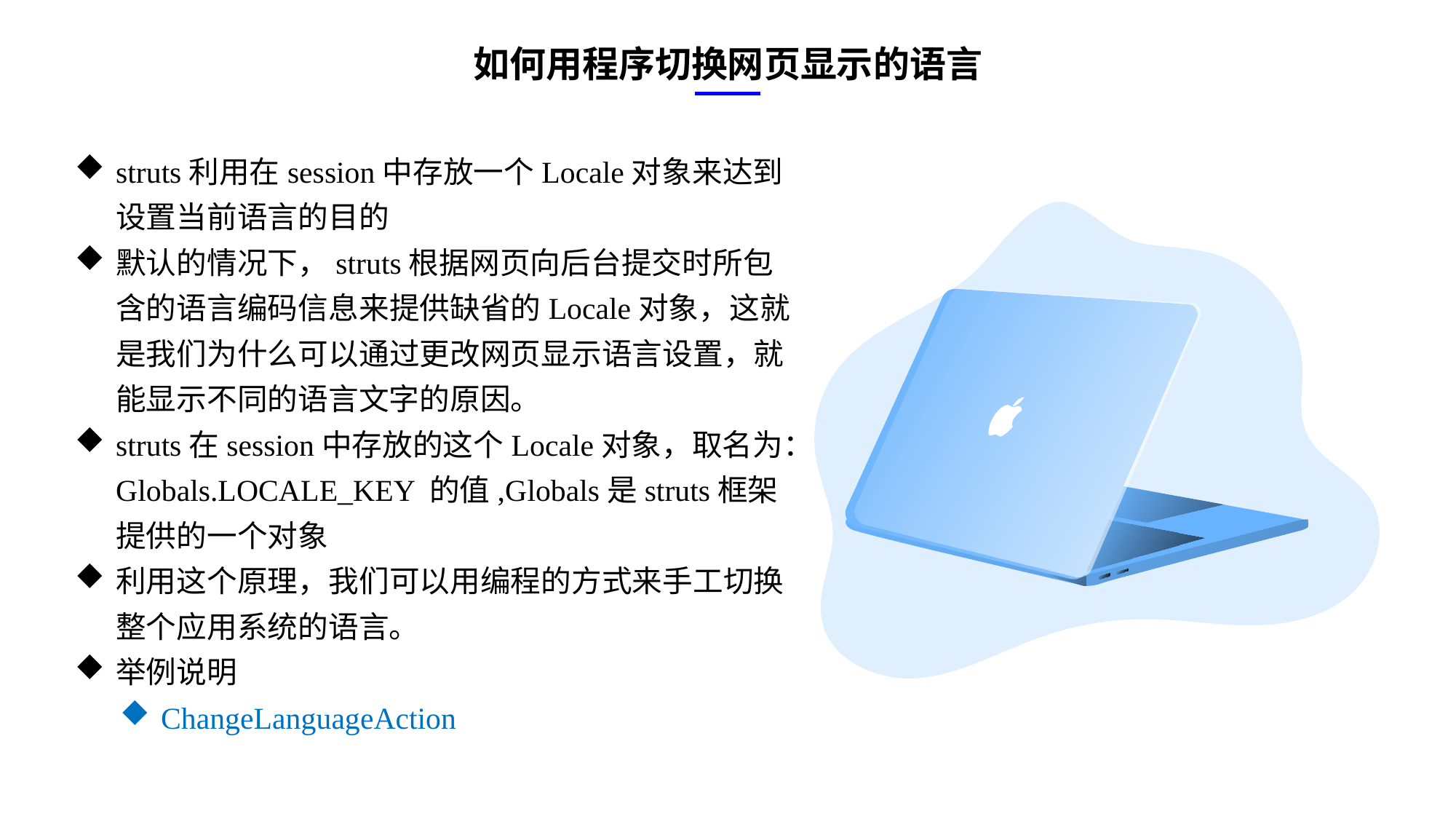

如何用程序切换网页显示的语言
struts利用在session中存放一个Locale对象来达到设置当前语言的目的
默认的情况下，struts根据网页向后台提交时所包含的语言编码信息来提供缺省的Locale对象，这就是我们为什么可以通过更改网页显示语言设置，就能显示不同的语言文字的原因。
struts在session中存放的这个Locale对象，取名为：Globals.LOCALE_KEY 的值,Globals是struts框架提供的一个对象
利用这个原理，我们可以用编程的方式来手工切换整个应用系统的语言。
举例说明
ChangeLanguageAction

e7d195523061f1c0ae0eb3eed39d2bcef4622b2499a05fe6567B54A876BEB457BD1EB8EBE9915191D1FA2E860D28D251AB291D9CBBDD28D4BD16020FD75D8281481517FC21E86E4C931520AFA1087E92E357E3DB373CA326F6F926B1A67F681E99E875FFD293B2C32B3919AE4D43F9436862A7DD54F9346DF3662D8AB7319030EF75D53FF682DE13